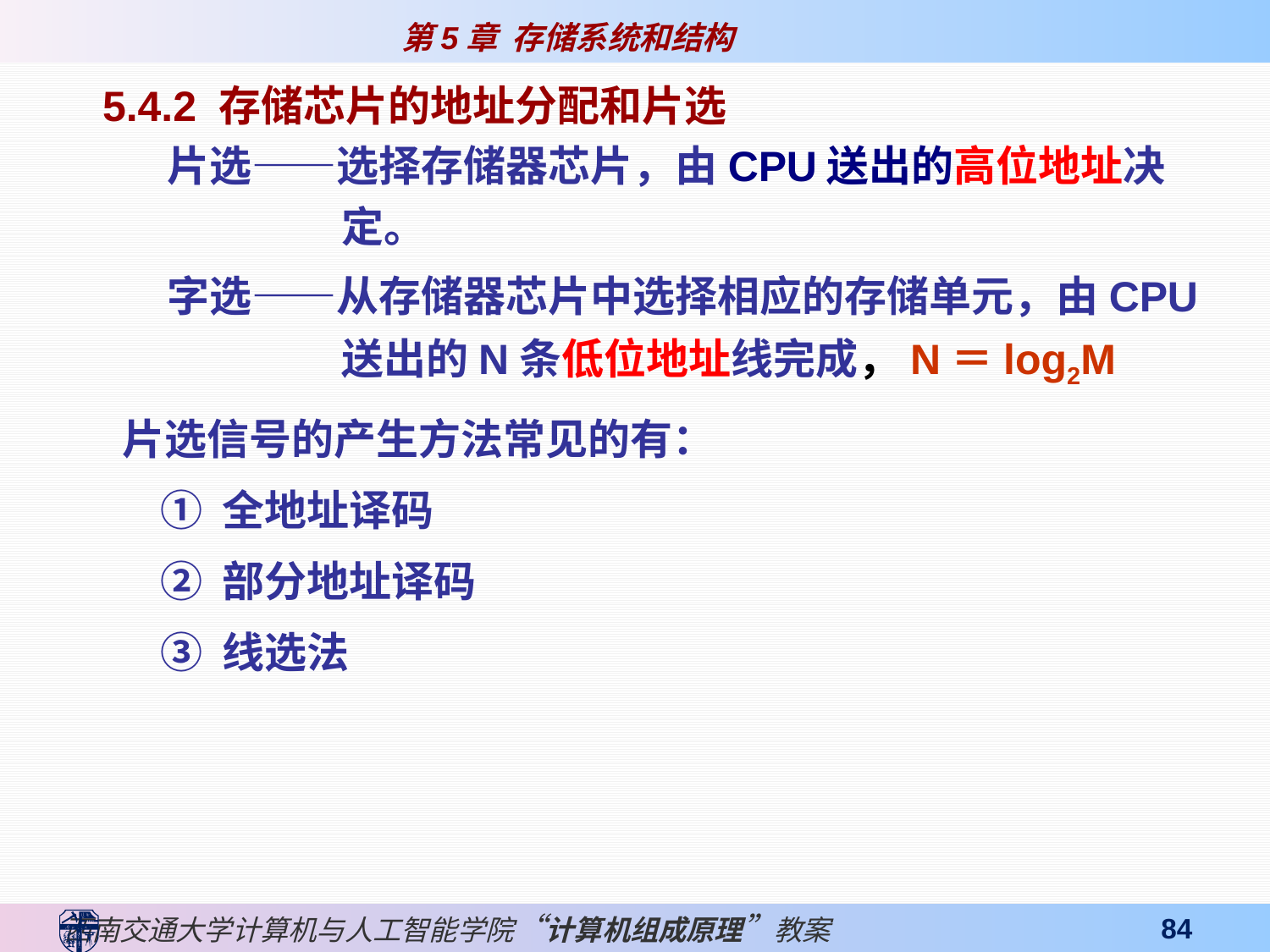

5.4.2 存储芯片的地址分配和片选
片选——选择存储器芯片，由CPU送出的高位地址决定。
字选——从存储器芯片中选择相应的存储单元，由CPU送出的N条低位地址线完成，N＝log2M
片选信号的产生方法常见的有：
    ① 全地址译码
    ② 部分地址译码
    ③ 线选法